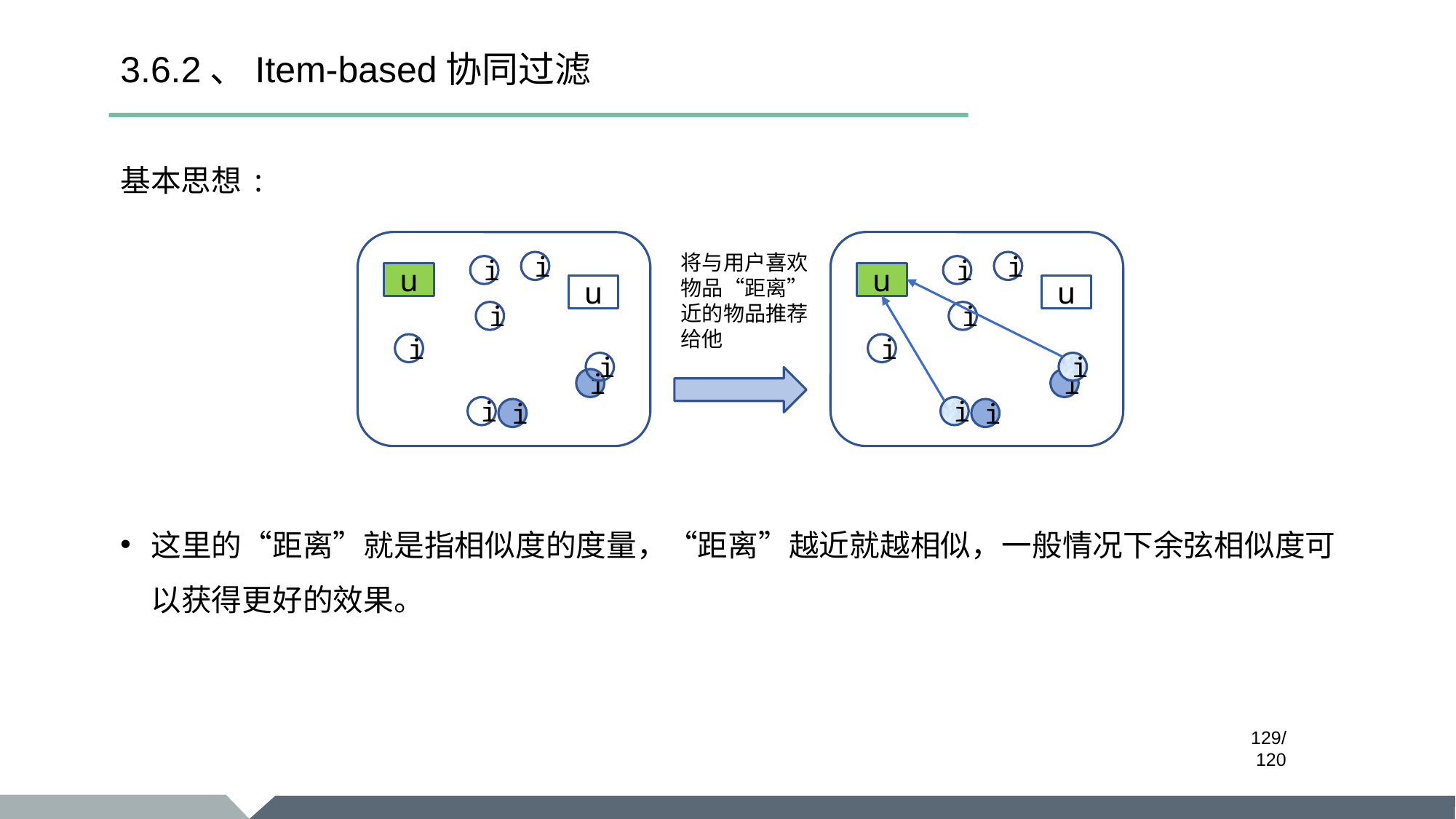

# 3.6.2、Item-based协同过滤
基本思想:

这里的“距离”就是指相似度的度量，“距离”越近就越相似，一般情况下余弦相似度可以获得更好的效果。

i
i
u
u
i
i
i
i
i
i

i
i
u
u
i
i
i
i
i
i
将与用户喜欢物品“距离”近的物品推荐给他

129/120